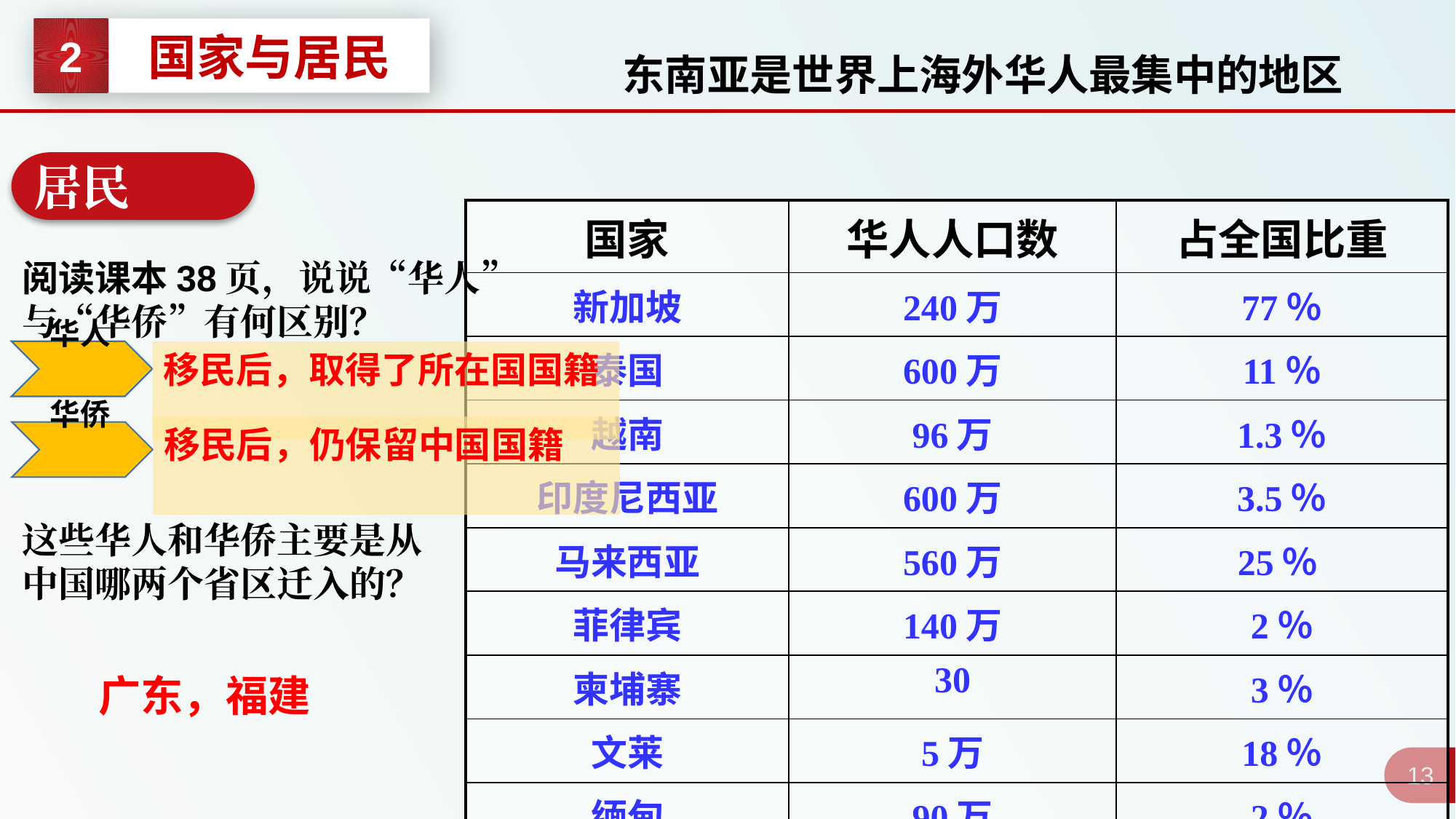

国家与居民
2

东南亚是世界上海外华人最集中的地区
居民
| 国家 | 华人人口数 | 占全国比重 |
| --- | --- | --- |
| 新加坡 | 240万 | 77％ |
| 泰国 | 600万 | 11％ |
| 越南 | 96万 | 1.3％ |
| 印度尼西亚 | 600万 | 3.5％ |
| 马来西亚 | 560万 | 25％ |
| 菲律宾 | 140万 | 2％ |
| 柬埔寨 | 30 | 3％ |
| 文莱 | 5万 | 18％ |
| 缅甸 | 90万 | 2％ |
阅读课本38页，说说“华人”
与“华侨”有何区别？

这些华人和华侨主要是从
中国哪两个省区迁入的？
华人
移民后，取得了所在国国籍
移民后，仍保留中国国籍
华侨
广东，福建